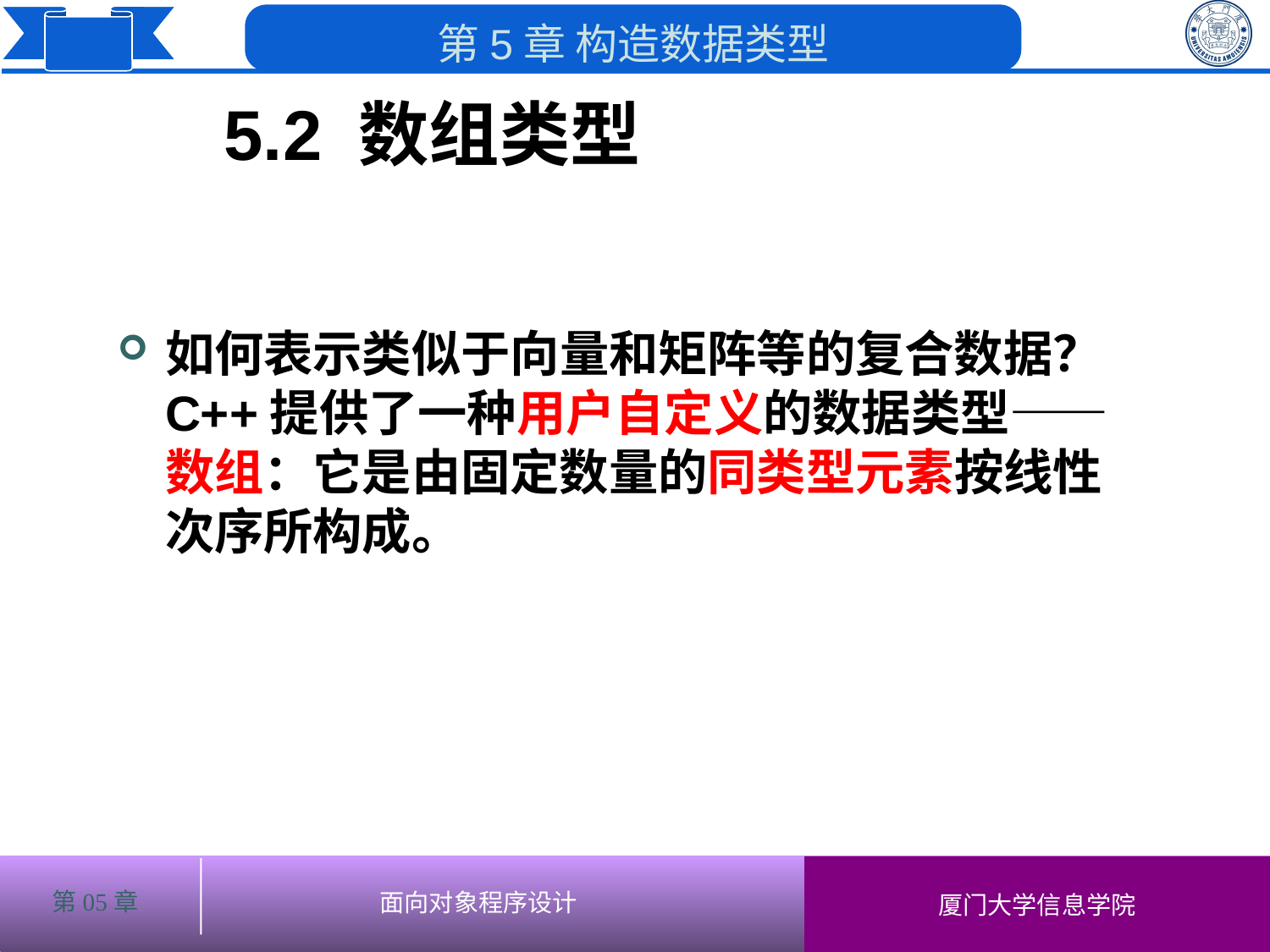

5.2 数组类型
# 如何表示类似于向量和矩阵等的复合数据？C++提供了一种用户自定义的数据类型——数组：它是由固定数量的同类型元素按线性次序所构成。
10